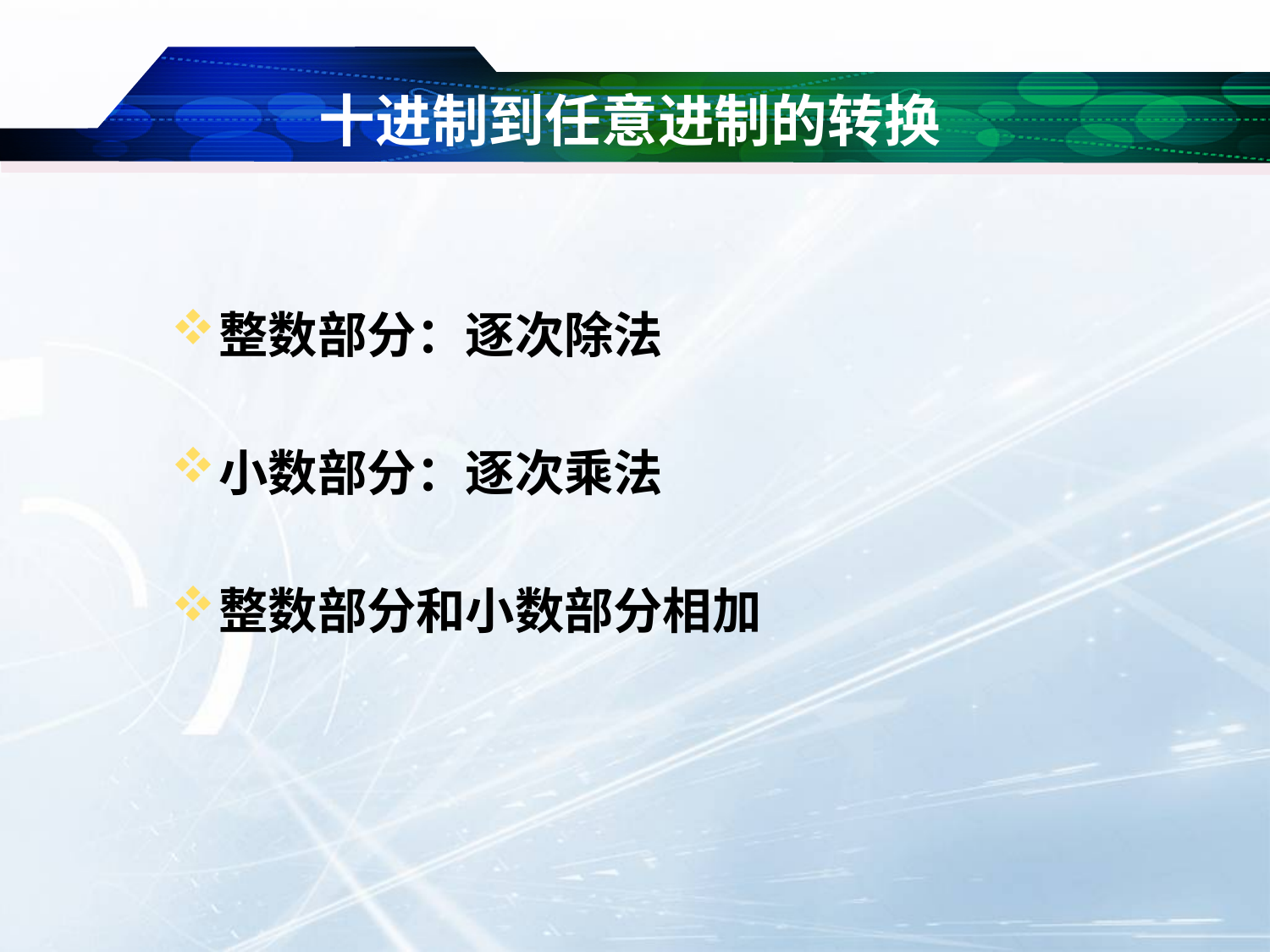

# 十进制到任意进制的转换

整数部分：逐次除法

小数部分：逐次乘法

整数部分和小数部分相加